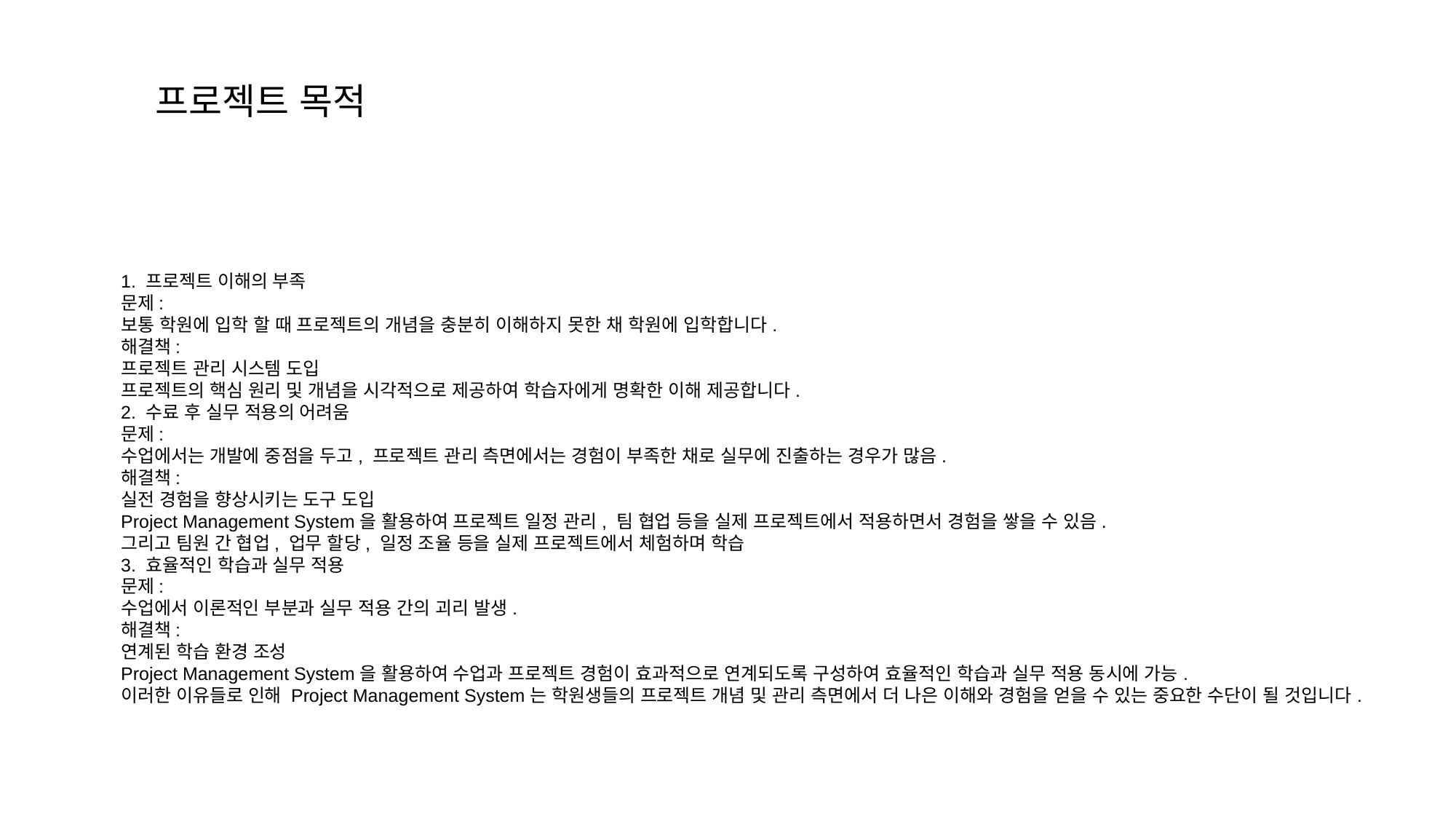

프로젝트 목적
1. 프로젝트 이해의 부족
문제:
보통 학원에 입학 할 때 프로젝트의 개념을 충분히 이해하지 못한 채 학원에 입학합니다.
해결책:
프로젝트 관리 시스템 도입
프로젝트의 핵심 원리 및 개념을 시각적으로 제공하여 학습자에게 명확한 이해 제공합니다.
2. 수료 후 실무 적용의 어려움
문제:
수업에서는 개발에 중점을 두고, 프로젝트 관리 측면에서는 경험이 부족한 채로 실무에 진출하는 경우가 많음.
해결책:
실전 경험을 향상시키는 도구 도입
Project Management System을 활용하여 프로젝트 일정 관리, 팀 협업 등을 실제 프로젝트에서 적용하면서 경험을 쌓을 수 있음.
그리고 팀원 간 협업, 업무 할당, 일정 조율 등을 실제 프로젝트에서 체험하며 학습
3. 효율적인 학습과 실무 적용
문제:
수업에서 이론적인 부분과 실무 적용 간의 괴리 발생.
해결책:
연계된 학습 환경 조성
Project Management System을 활용하여 수업과 프로젝트 경험이 효과적으로 연계되도록 구성하여 효율적인 학습과 실무 적용 동시에 가능.
이러한 이유들로 인해 Project Management System는 학원생들의 프로젝트 개념 및 관리 측면에서 더 나은 이해와 경험을 얻을 수 있는 중요한 수단이 될 것입니다.